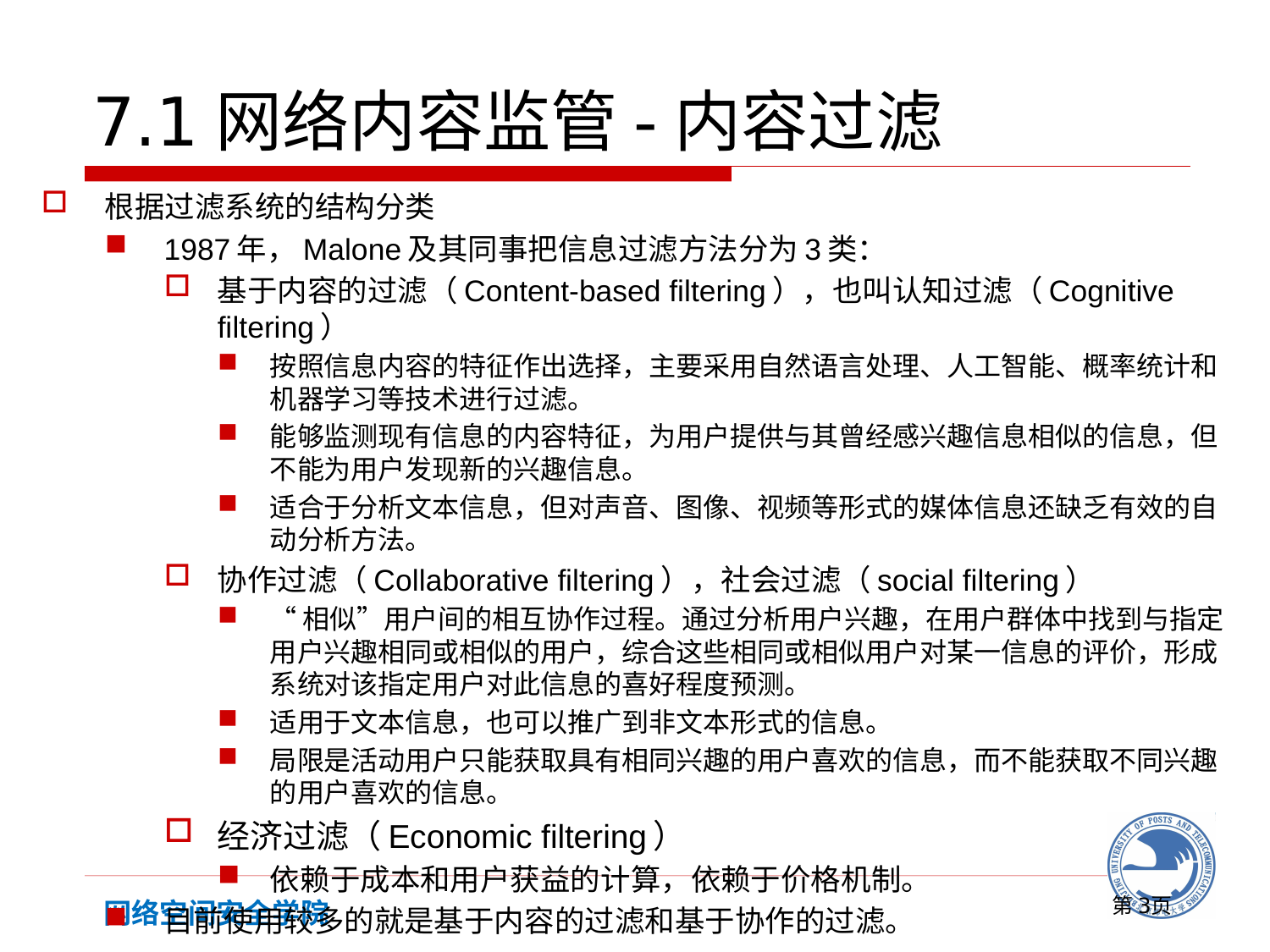

# 7.1网络内容监管-内容过滤
根据过滤系统的结构分类
1987年，Malone及其同事把信息过滤方法分为3类：
基于内容的过滤（Content-based filtering），也叫认知过滤（Cognitive filtering）
按照信息内容的特征作出选择，主要采用自然语言处理、人工智能、概率统计和机器学习等技术进行过滤。
能够监测现有信息的内容特征，为用户提供与其曾经感兴趣信息相似的信息，但不能为用户发现新的兴趣信息。
适合于分析文本信息，但对声音、图像、视频等形式的媒体信息还缺乏有效的自动分析方法。
协作过滤（Collaborative filtering），社会过滤（social filtering）
“相似”用户间的相互协作过程。通过分析用户兴趣，在用户群体中找到与指定用户兴趣相同或相似的用户，综合这些相同或相似用户对某一信息的评价，形成系统对该指定用户对此信息的喜好程度预测。
适用于文本信息，也可以推广到非文本形式的信息。
局限是活动用户只能获取具有相同兴趣的用户喜欢的信息，而不能获取不同兴趣的用户喜欢的信息。
经济过滤（Economic filtering）
依赖于成本和用户获益的计算，依赖于价格机制。
目前使用较多的就是基于内容的过滤和基于协作的过滤。
第3页